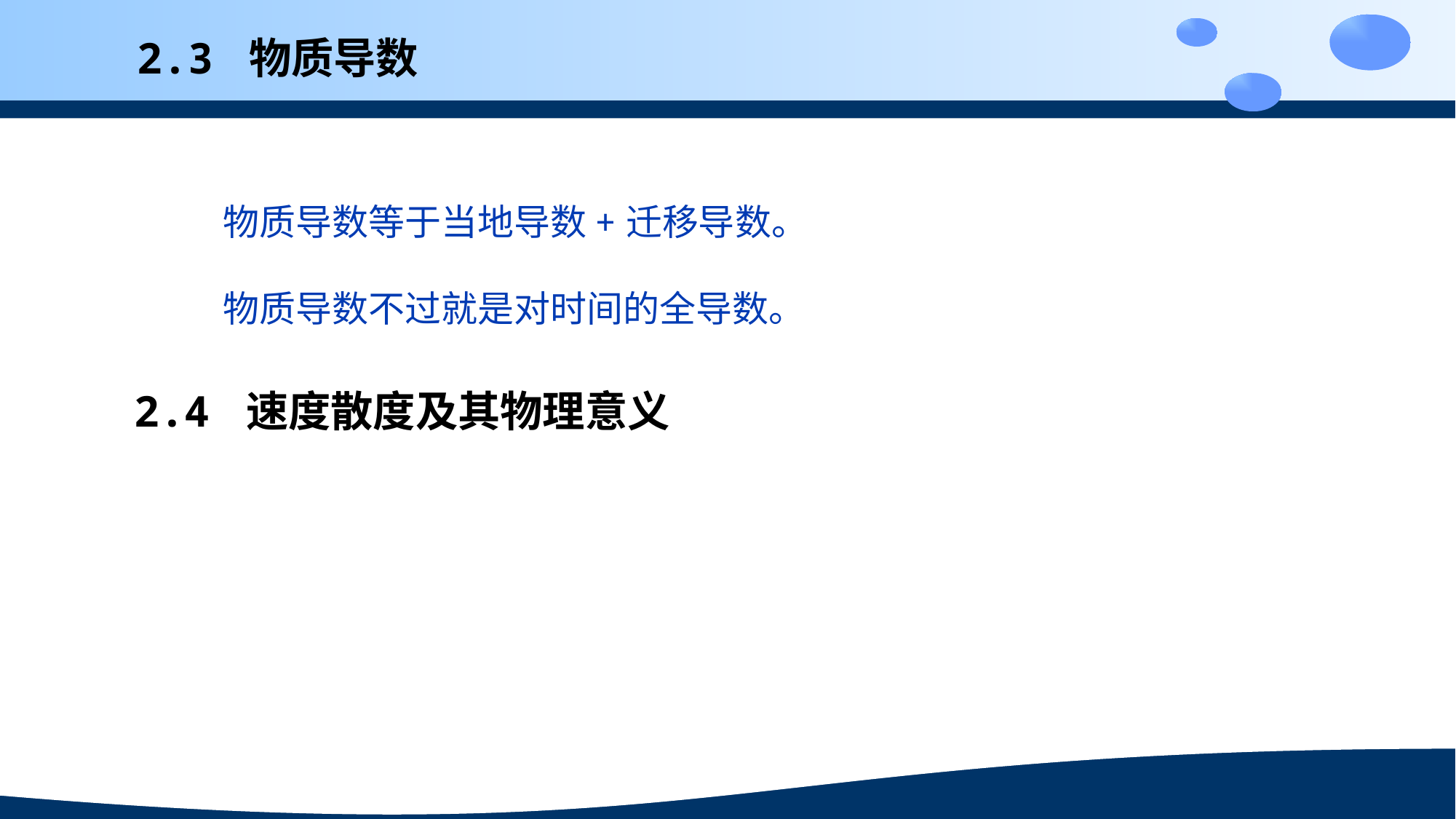

# 2.3 物质导数
物质导数等于当地导数+迁移导数。
物质导数不过就是对时间的全导数。
2.4 速度散度及其物理意义